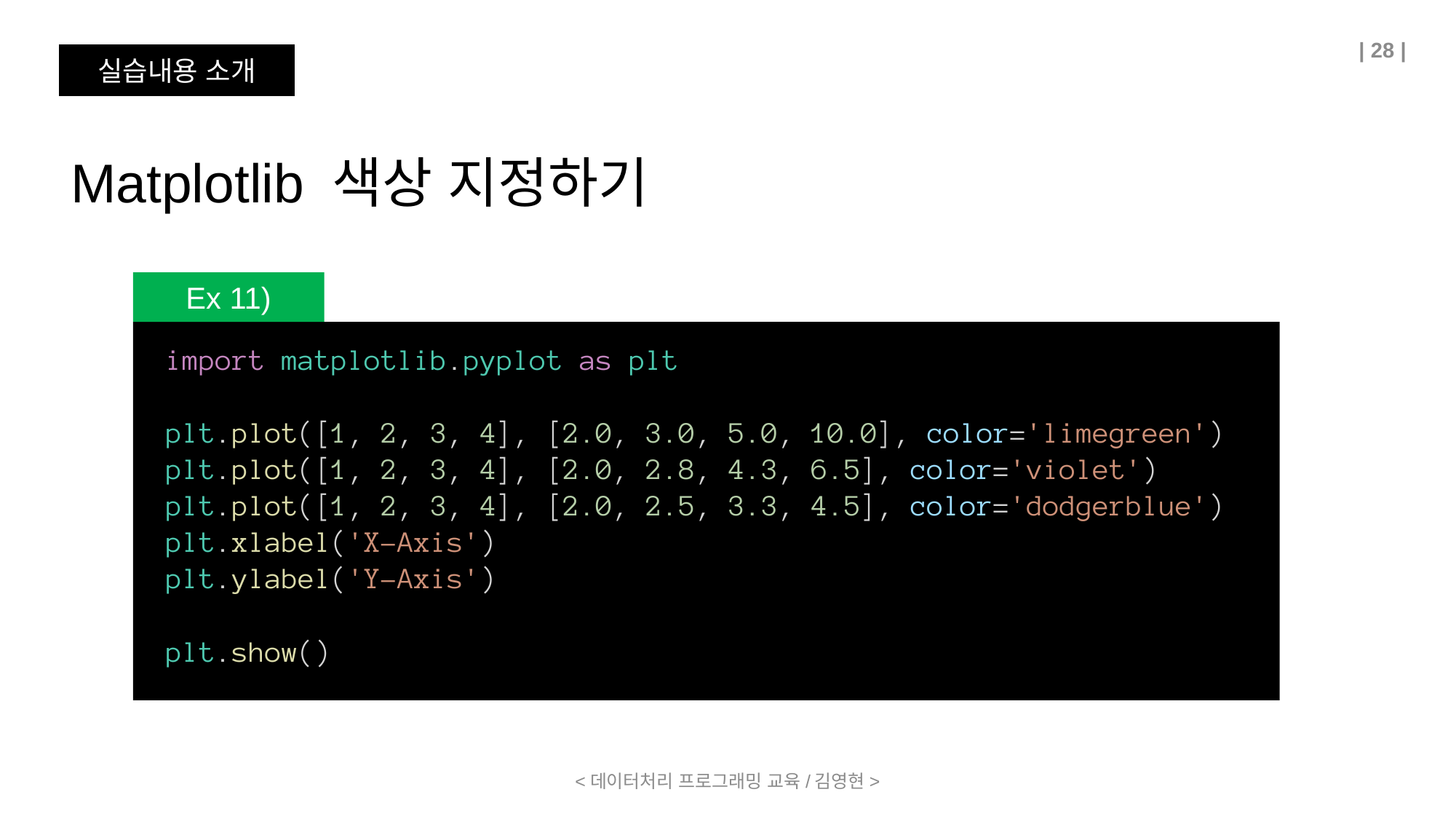

| 28 |
실습내용 소개
Matplotlib 색상 지정하기
Ex 11)

import matplotlib.pyplot as plt
plt.plot([1, 2, 3, 4], [2.0, 3.0, 5.0, 10.0], color='limegreen')
plt.plot([1, 2, 3, 4], [2.0, 2.8, 4.3, 6.5], color='violet')
plt.plot([1, 2, 3, 4], [2.0, 2.5, 3.3, 4.5], color='dodgerblue')
plt.xlabel('X-Axis')
plt.ylabel('Y-Axis')
plt.show()
<데이터처리 프로그래밍 교육/김영현>